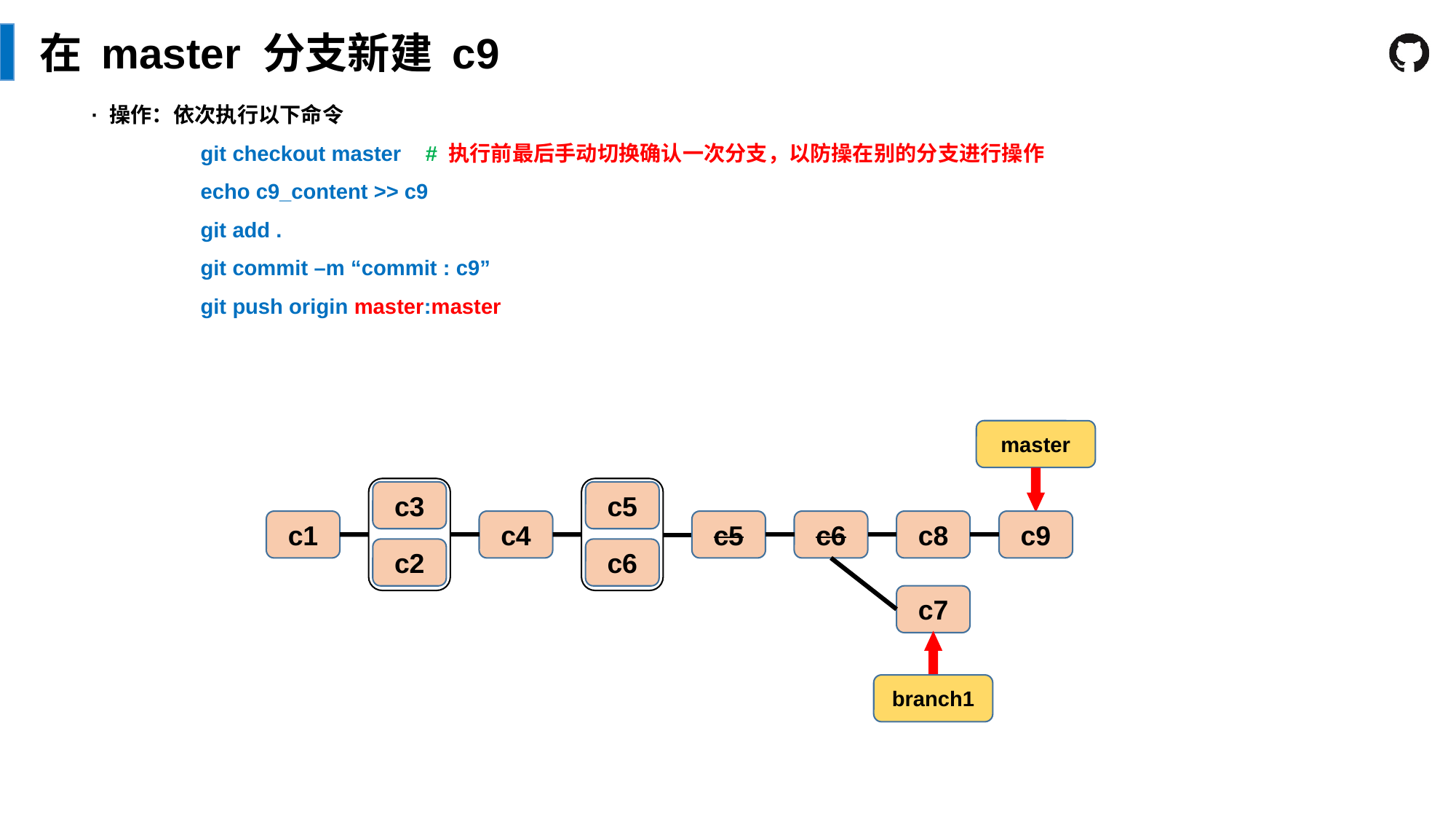

在 master 分支新建 c9
· 操作：依次执行以下命令
	git checkout master    # 执行前最后手动切换确认一次分支，以防操在别的分支进行操作
	echo c9_content >> c9
	git add .
	git commit –m “commit : c9”
	git push origin master:master
master

c3
c2

c5
c6
c9
c1
c4
c5
c6
c8
c7

branch1